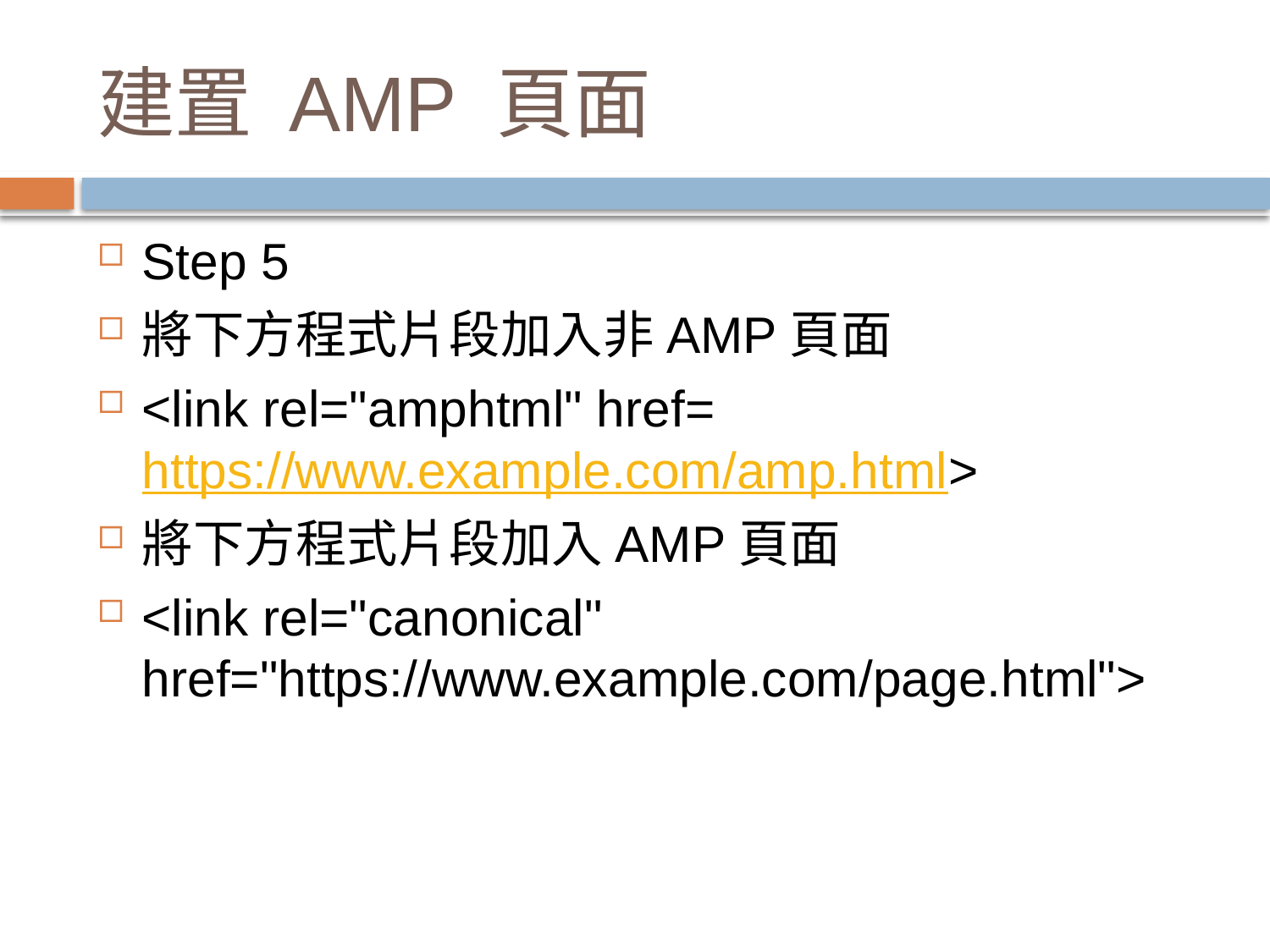

# 建置 AMP 頁面
Step 5
將下方程式片段加入非AMP頁面
<link rel="amphtml" href=https://www.example.com/amp.html>
將下方程式片段加入AMP頁面
<link rel="canonical" href="https://www.example.com/page.html">